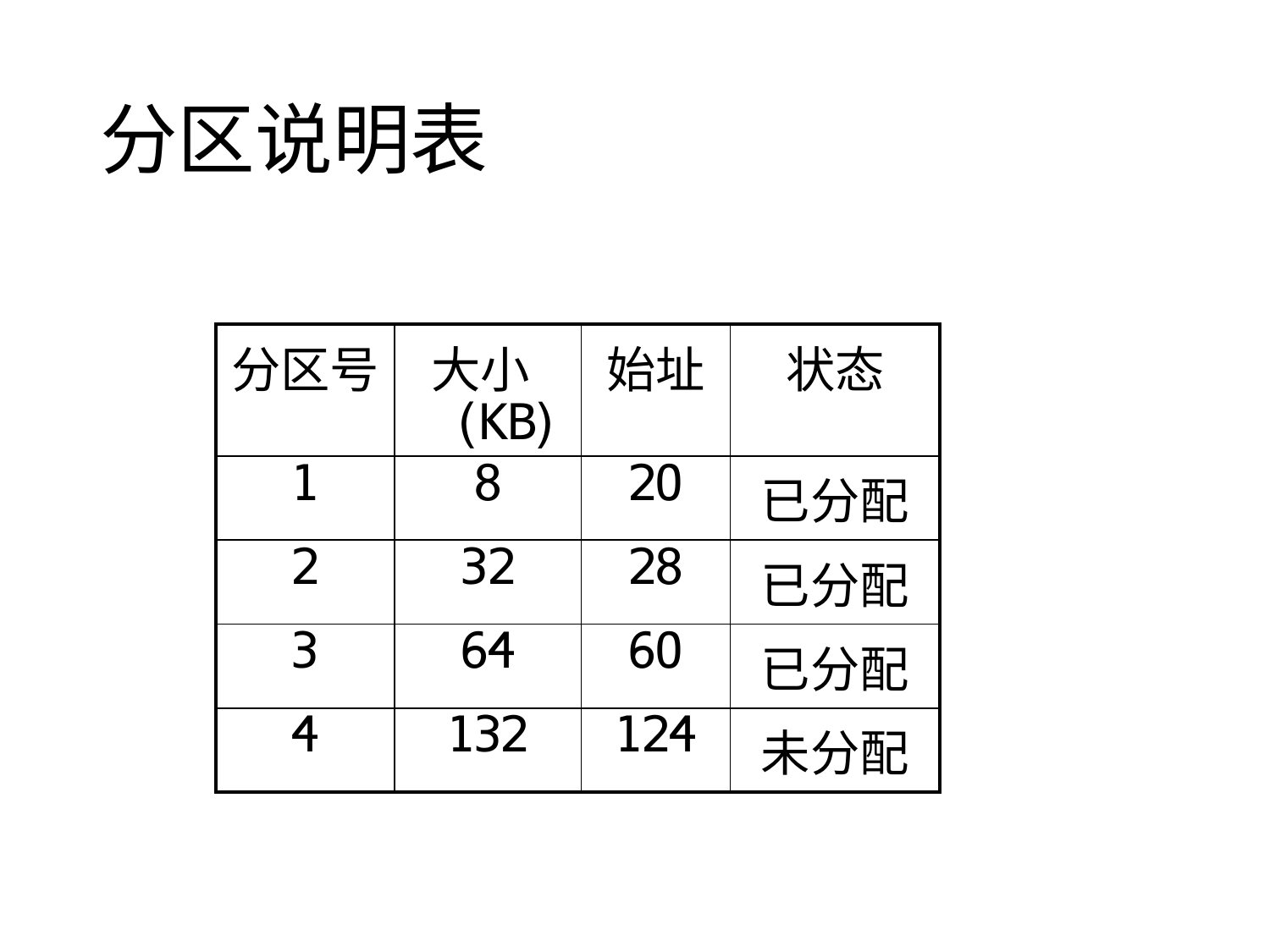

# 分区说明表
| 分区号 | 大小(KB) | 始址 | 状态 |
| --- | --- | --- | --- |
| 1 | 8 | 20 | 已分配 |
| 2 | 32 | 28 | 已分配 |
| 3 | 64 | 60 | 已分配 |
| 4 | 132 | 124 | 未分配 |